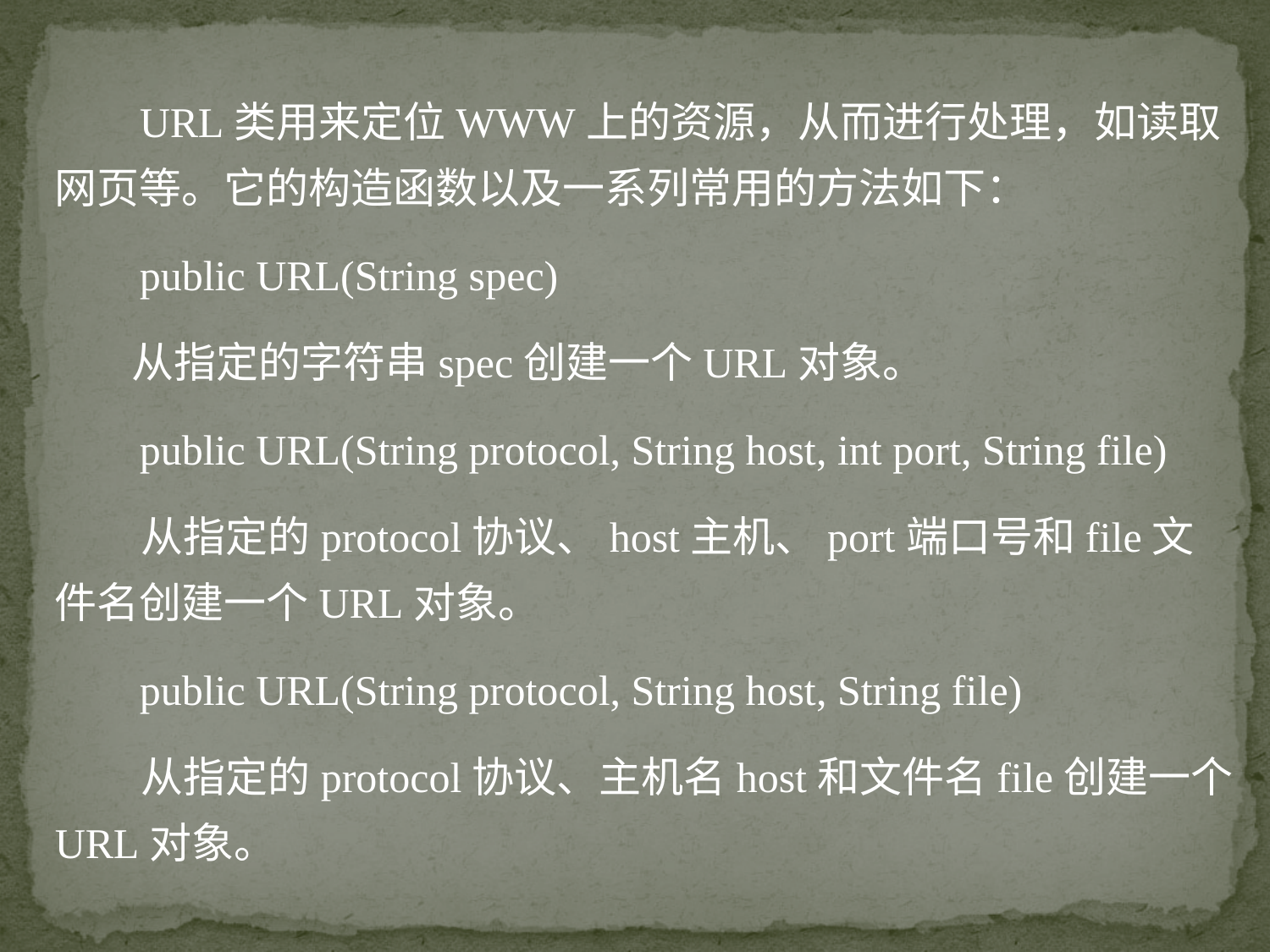

URL类用来定位WWW上的资源，从而进行处理，如读取网页等。它的构造函数以及一系列常用的方法如下：
        public URL(String spec)
       从指定的字符串spec创建一个URL对象。
        public URL(String protocol, String host, int port, String file)
        从指定的protocol协议、host主机、port端口号和file文件名创建一个URL对象。
        public URL(String protocol, String host, String file)
        从指定的protocol协议、主机名host和文件名file创建一个URL对象。